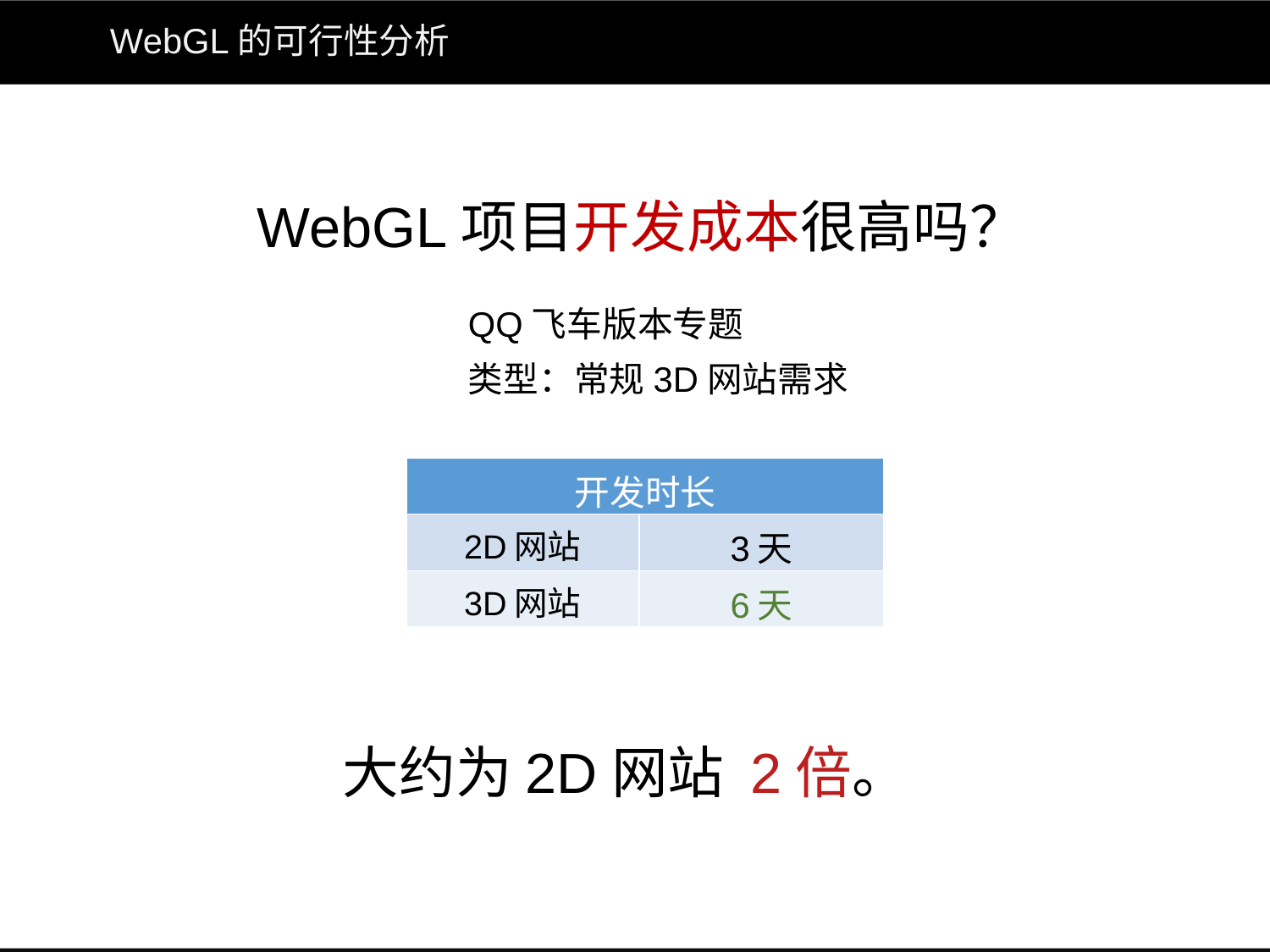

# WebGL的可行性分析
WebGL项目开发成本很高吗？
QQ飞车版本专题
类型：常规3D网站需求

| 开发时长 |  |
| --- | --- |
| 2D网站 | 3天 |
| 3D网站 | 6天 |
大约为2D网站 2倍。